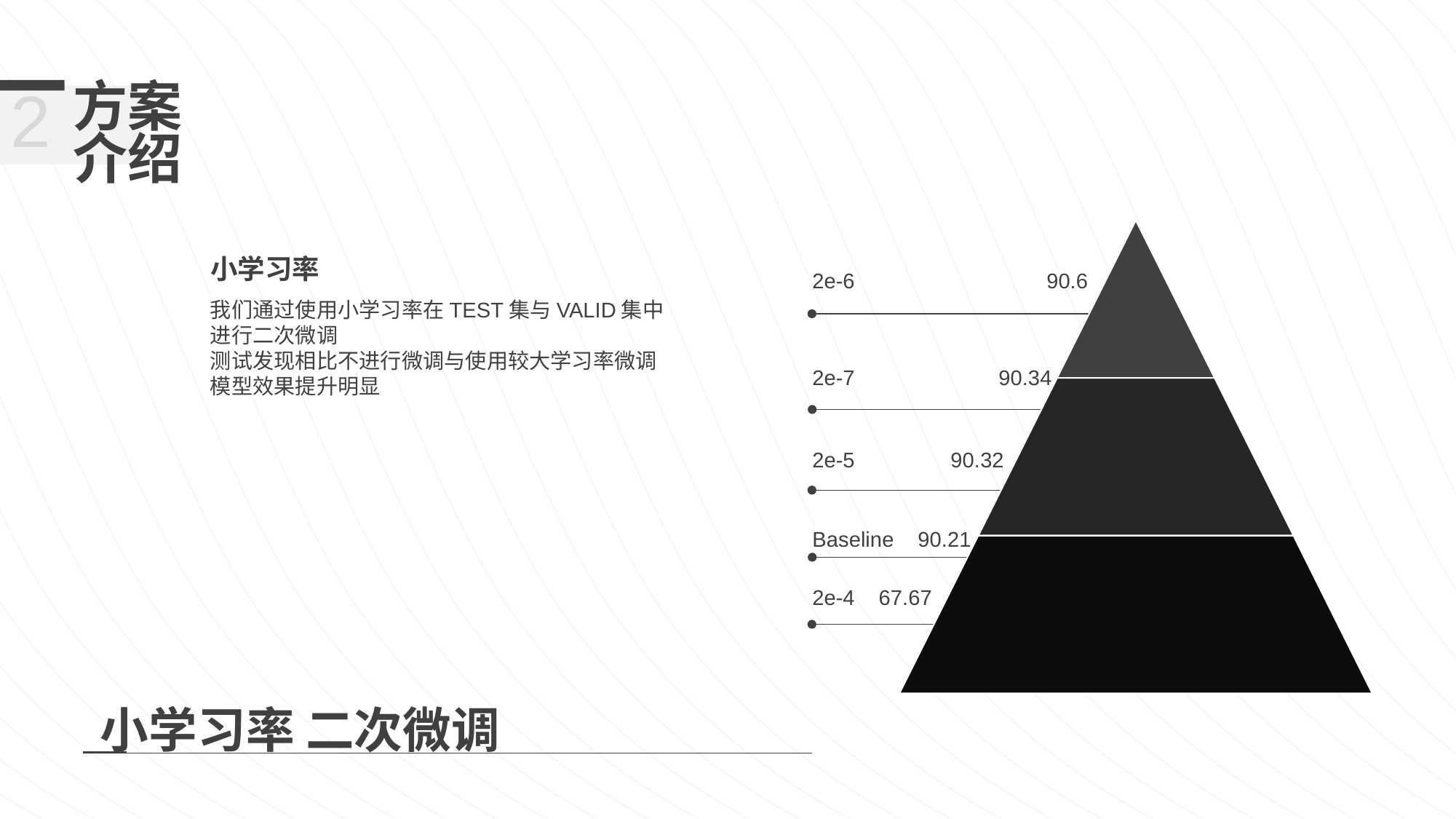

方案
介绍
2

小学习率
2e-6                                90.6
我们通过使用小学习率在TEST集与VALID集中
进行二次微调
测试发现相比不进行微调与使用较大学习率微调
模型效果提升明显
2e-7                        90.34
2e-5                90.32
Baseline    90.21
2e-4    67.67
小学习率 二次微调